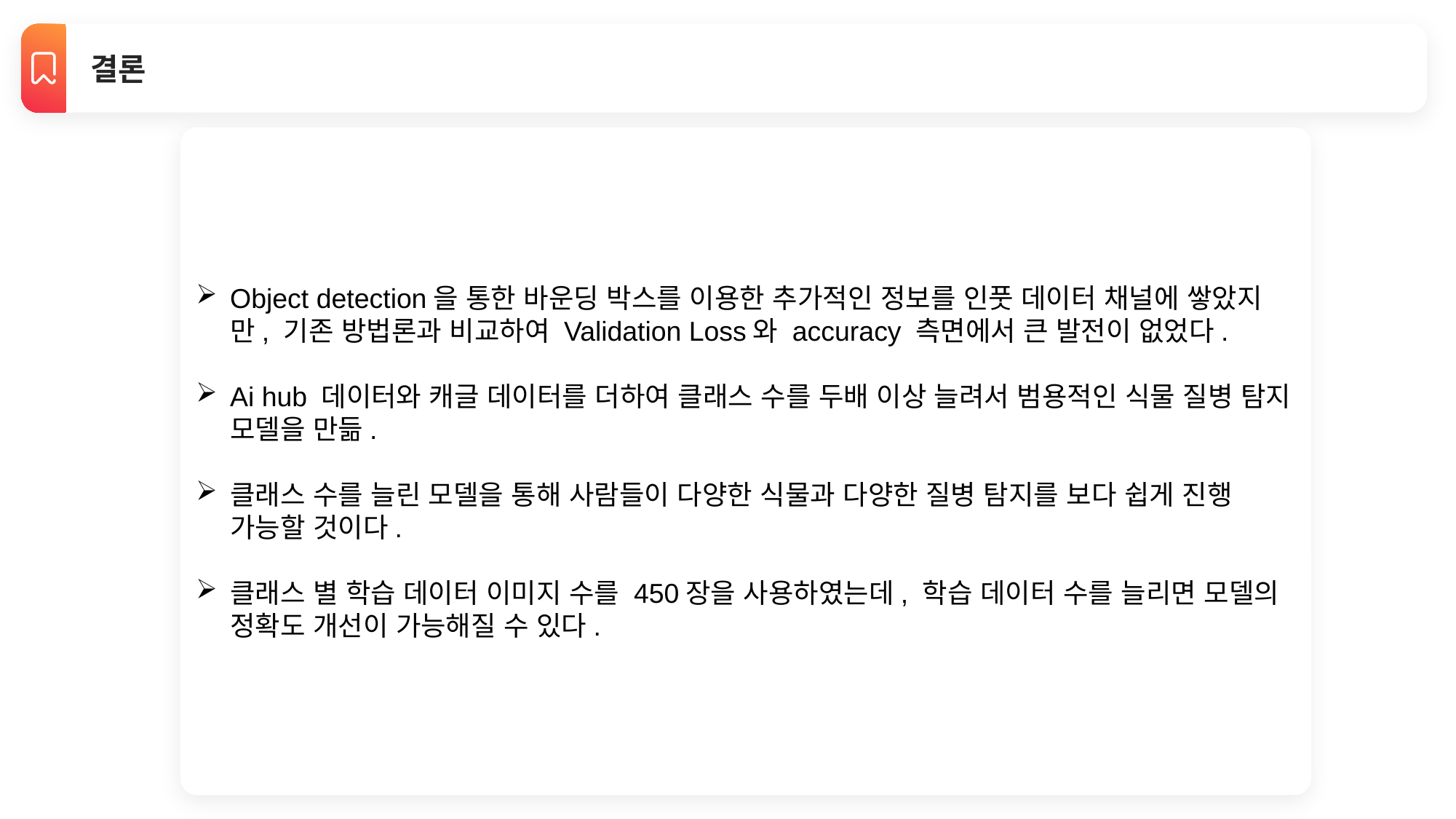

결론

Object detection을 통한 바운딩 박스를 이용한 추가적인 정보를 인풋 데이터 채널에 쌓았지만, 기존 방법론과 비교하여 Validation Loss와 accuracy 측면에서 큰 발전이 없었다.

Ai hub 데이터와 캐글 데이터를 더하여 클래스 수를 두배 이상 늘려서 범용적인 식물 질병 탐지 모델을 만듦.

클래스 수를 늘린 모델을 통해 사람들이 다양한 식물과 다양한 질병 탐지를 보다 쉽게 진행 가능할 것이다.

클래스 별 학습 데이터 이미지 수를 450장을 사용하였는데, 학습 데이터 수를 늘리면 모델의 정확도 개선이 가능해질 수 있다.